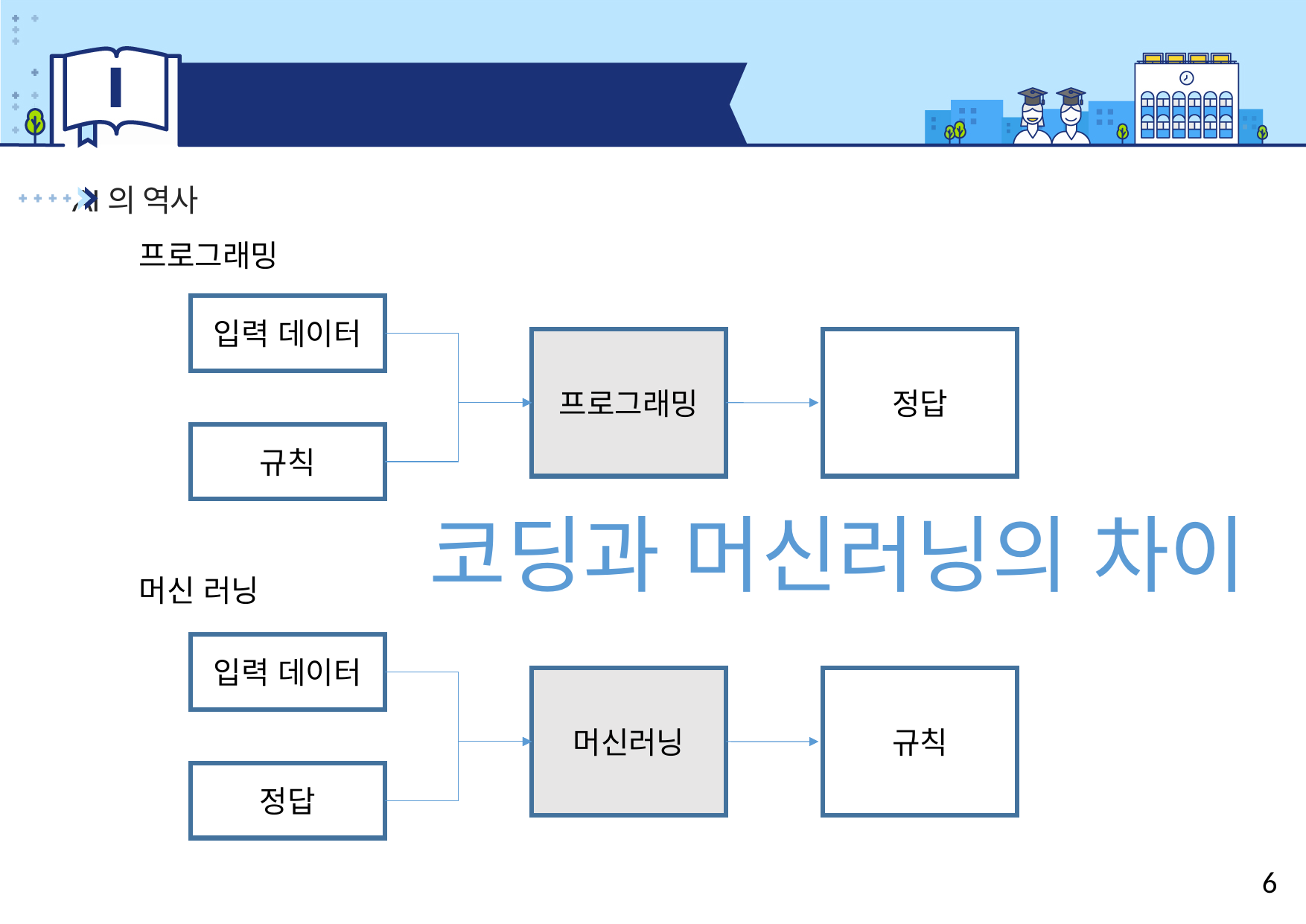

Ⅰ
인공 지능
AI의 역사

프로그래밍
입력 데이터
프로그래밍
정답
규칙
코딩과 머신러닝의 차이
머신 러닝
입력 데이터
머신러닝
규칙
정답
6